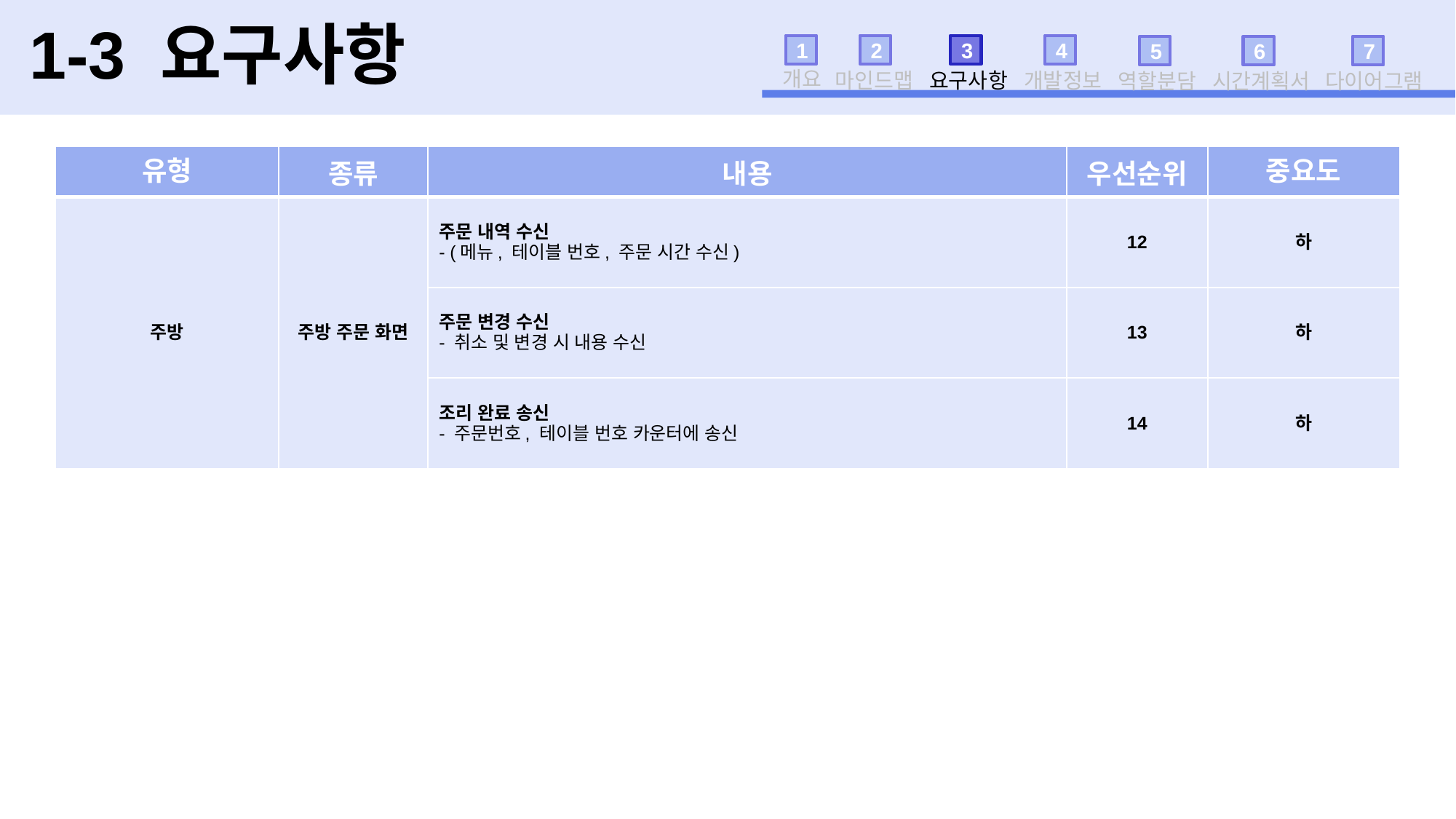

# 1-3 요구사항
1
개요
2
마인드맵
3
요구사항
4
개발정보
5
역할분담
6
시간계획서
7
다이어그램

| 유형 | 종류 | 내용 | 우선순위 | 중요도 |
| --- | --- | --- | --- | --- |
| 주방 | 주방 주문 화면 | 주문 내역 수신 - (메뉴, 테이블 번호, 주문 시간 수신) | 12 | 하 |
|  |  | 주문 변경 수신 - 취소 및 변경 시 내용 수신 | 13 | 하 |
|  |  | 조리 완료 송신 - 주문번호, 테이블 번호 카운터에 송신 | 14 | 하 |